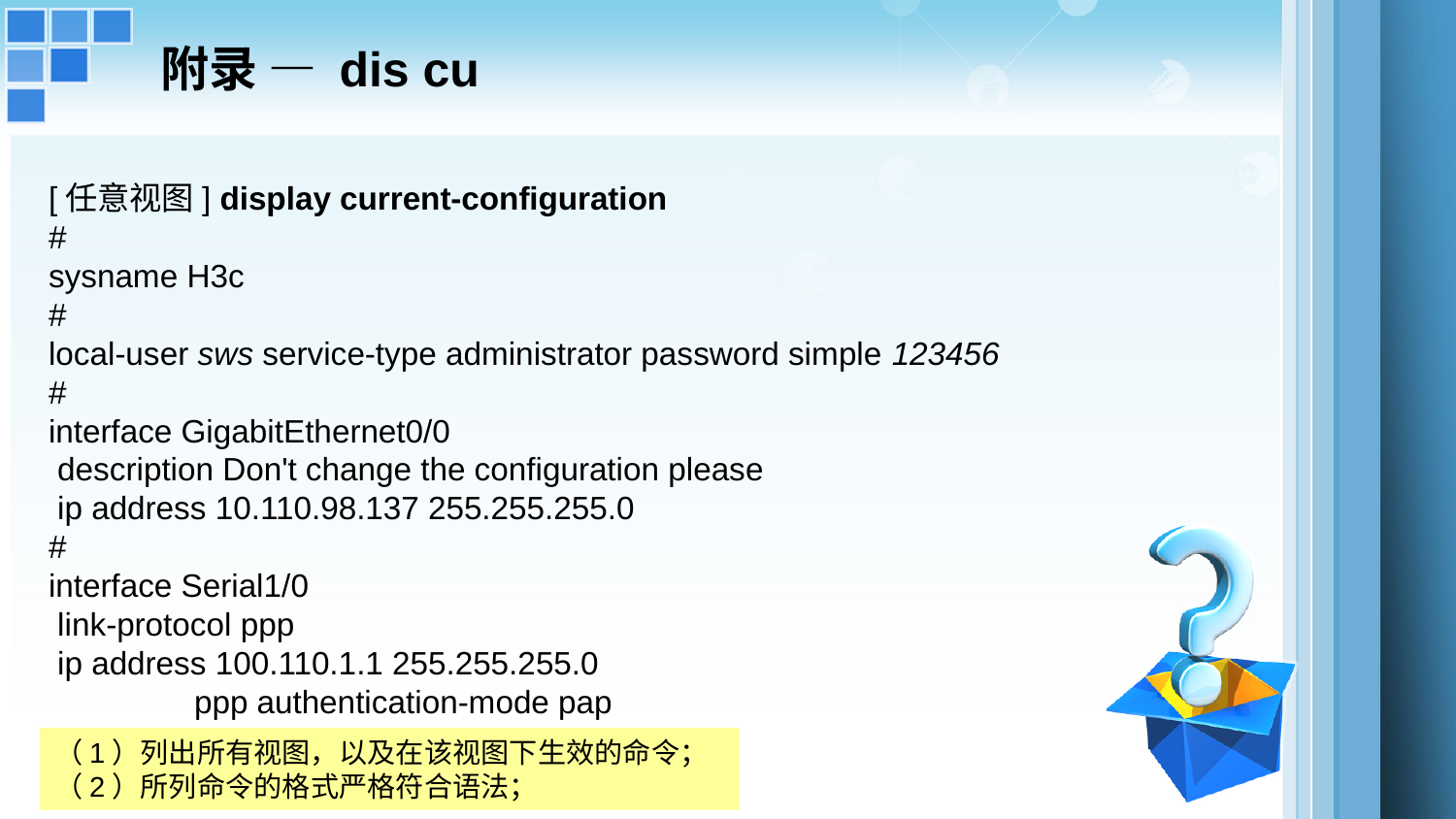

# 附录 — dis cu
[任意视图] display current-configuration
#
sysname H3c
#
local-user sws service-type administrator password simple 123456
#
interface GigabitEthernet0/0
 description Don't change the configuration please
 ip address 10.110.98.137 255.255.255.0
#
interface Serial1/0
 link-protocol ppp
 ip address 100.110.1.1 255.255.255.0
	ppp authentication-mode pap
（1）列出所有视图，以及在该视图下生效的命令；
（2）所列命令的格式严格符合语法；